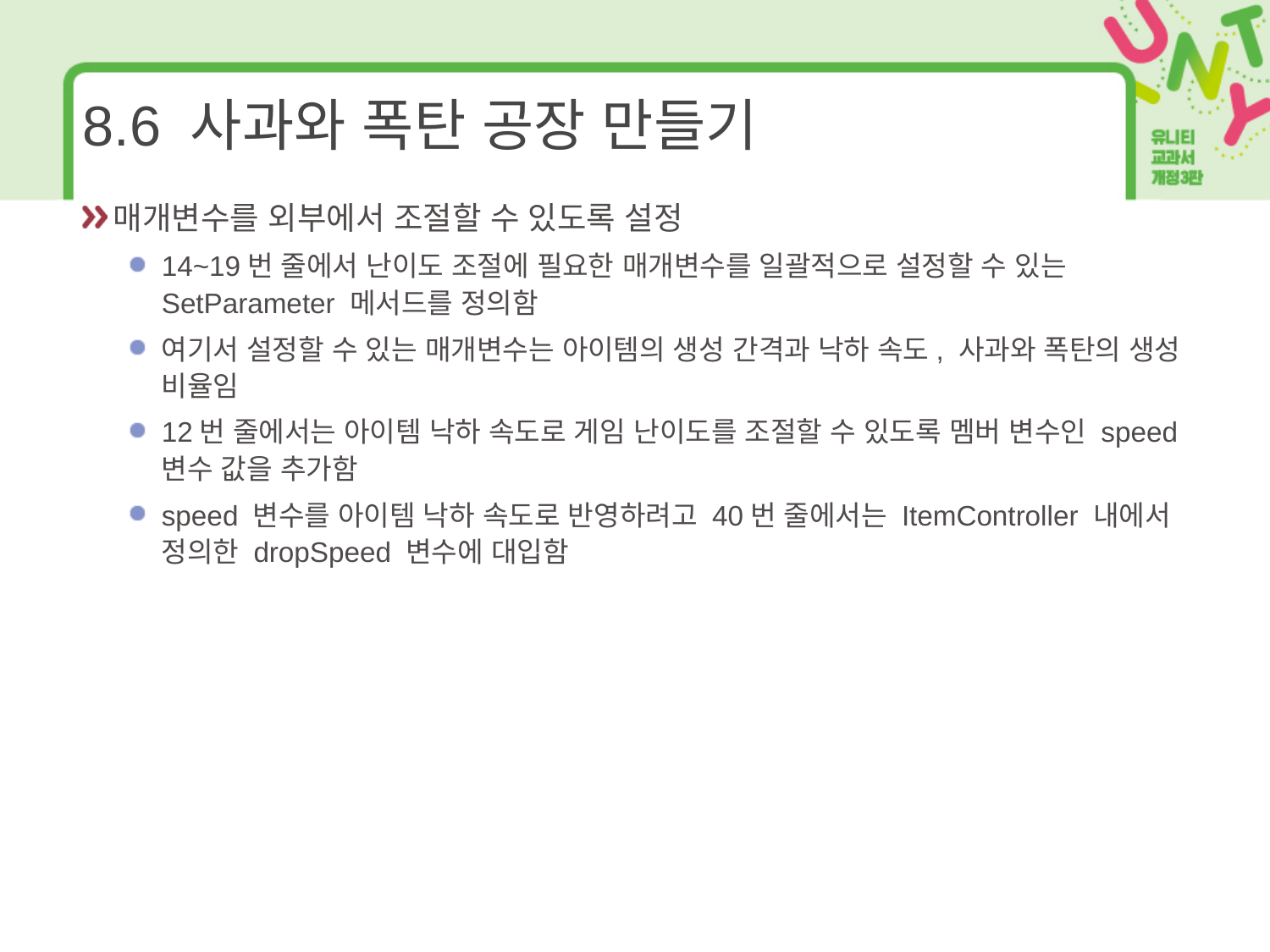

# 8.6 사과와 폭탄 공장 만들기
매개변수를 외부에서 조절할 수 있도록 설정
14~19번 줄에서 난이도 조절에 필요한 매개변수를 일괄적으로 설정할 수 있는 SetParameter 메서드를 정의함
여기서 설정할 수 있는 매개변수는 아이템의 생성 간격과 낙하 속도, 사과와 폭탄의 생성 비율임
12번 줄에서는 아이템 낙하 속도로 게임 난이도를 조절할 수 있도록 멤버 변수인 speed 변수 값을 추가함
speed 변수를 아이템 낙하 속도로 반영하려고 40번 줄에서는 ItemController 내에서 정의한 dropSpeed 변수에 대입함